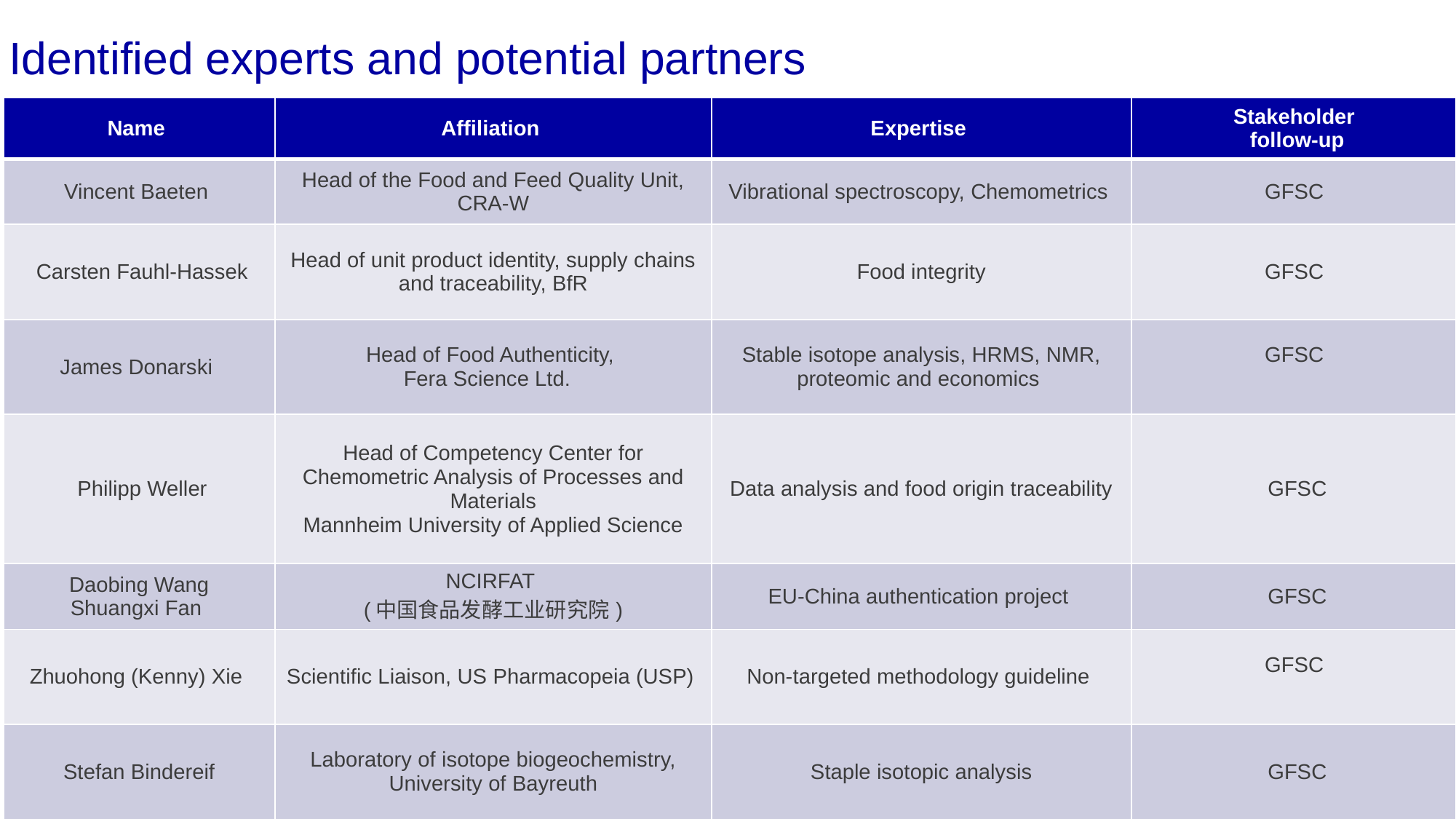

# Identified experts and potential partners
| Name | Affiliation | Expertise | Stakeholder  follow-up |
| --- | --- | --- | --- |
| Vincent Baeten | Head of the Food and Feed Quality Unit, CRA-W | Vibrational spectroscopy, Chemometrics | GFSC |
| Carsten Fauhl-Hassek | Head of unit product identity, supply chains and traceability, BfR | Food integrity | GFSC |
| James Donarski | Head of Food Authenticity,  Fera Science Ltd. | Stable isotope analysis, HRMS, NMR, proteomic and economics | GFSC |
| Philipp Weller | Head of Competency Center for Chemometric Analysis of Processes and Materials Mannheim University of Applied Science | Data analysis and food origin traceability | GFSC |
| Daobing Wang Shuangxi Fan | NCIRFAT  (中国食品发酵工业研究院) | EU-China authentication project | GFSC |
| Zhuohong (Kenny) Xie | Scientific Liaison, US Pharmacopeia (USP) | Non-targeted methodology guideline | GFSC |
| Stefan Bindereif | Laboratory of isotope biogeochemistry, University of Bayreuth | Staple isotopic analysis | GFSC |
19